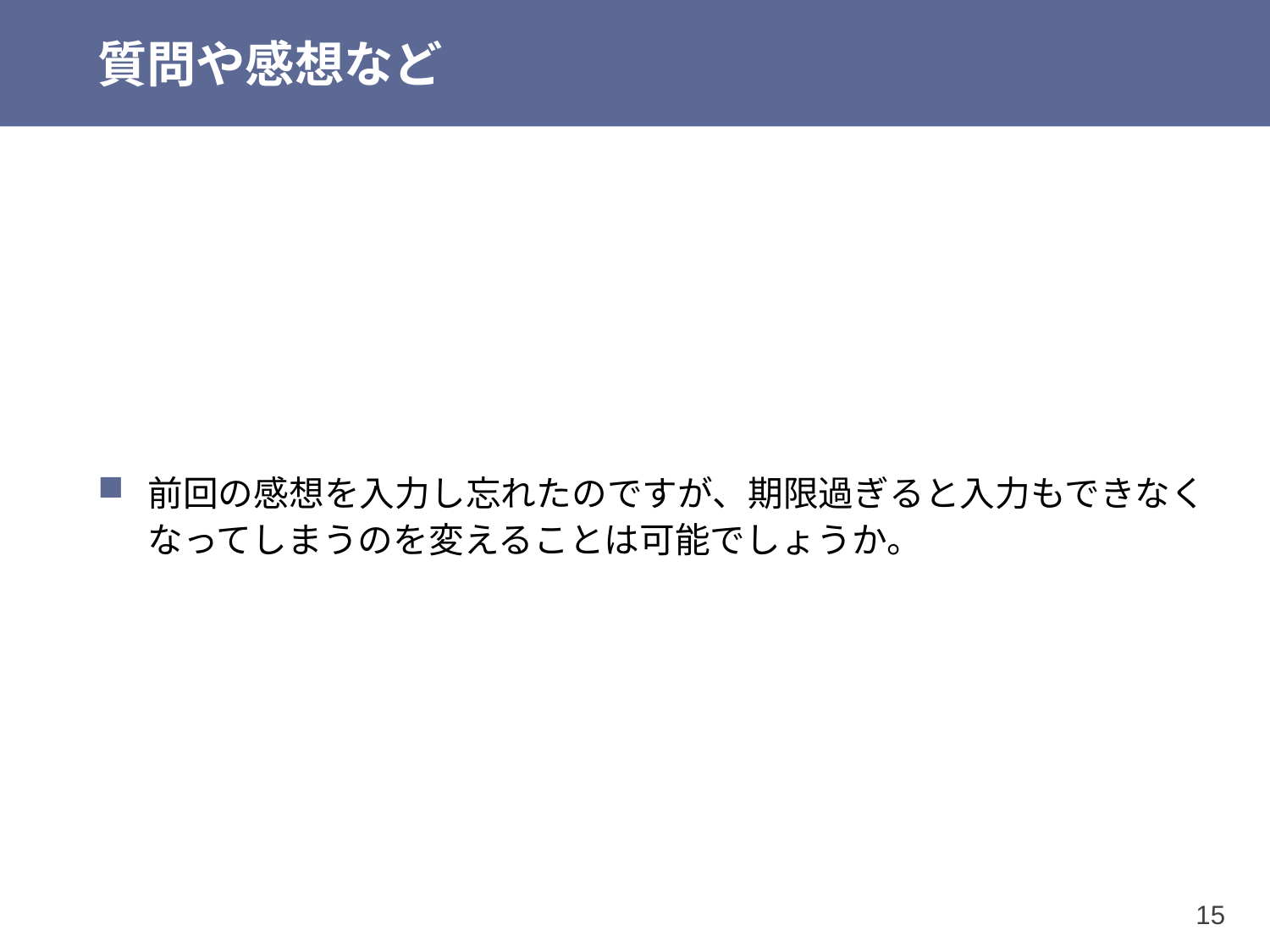

# 質問や感想など
前回の感想を入力し忘れたのですが、期限過ぎると入力もできなくなってしまうのを変えることは可能でしょうか。